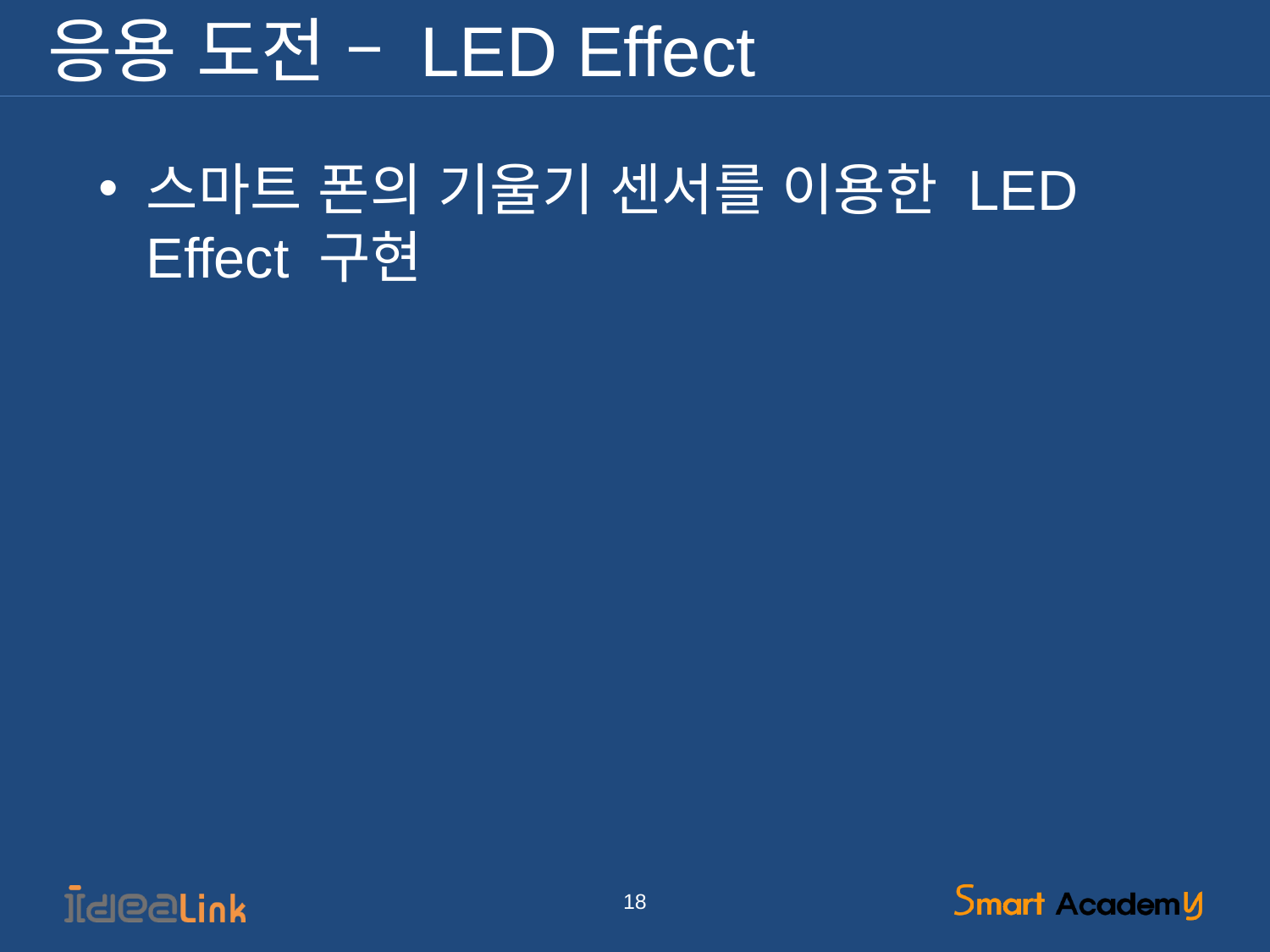

# 응용 도전 – LED Effect

스마트 폰의 기울기 센서를 이용한 LED Effect 구현
18